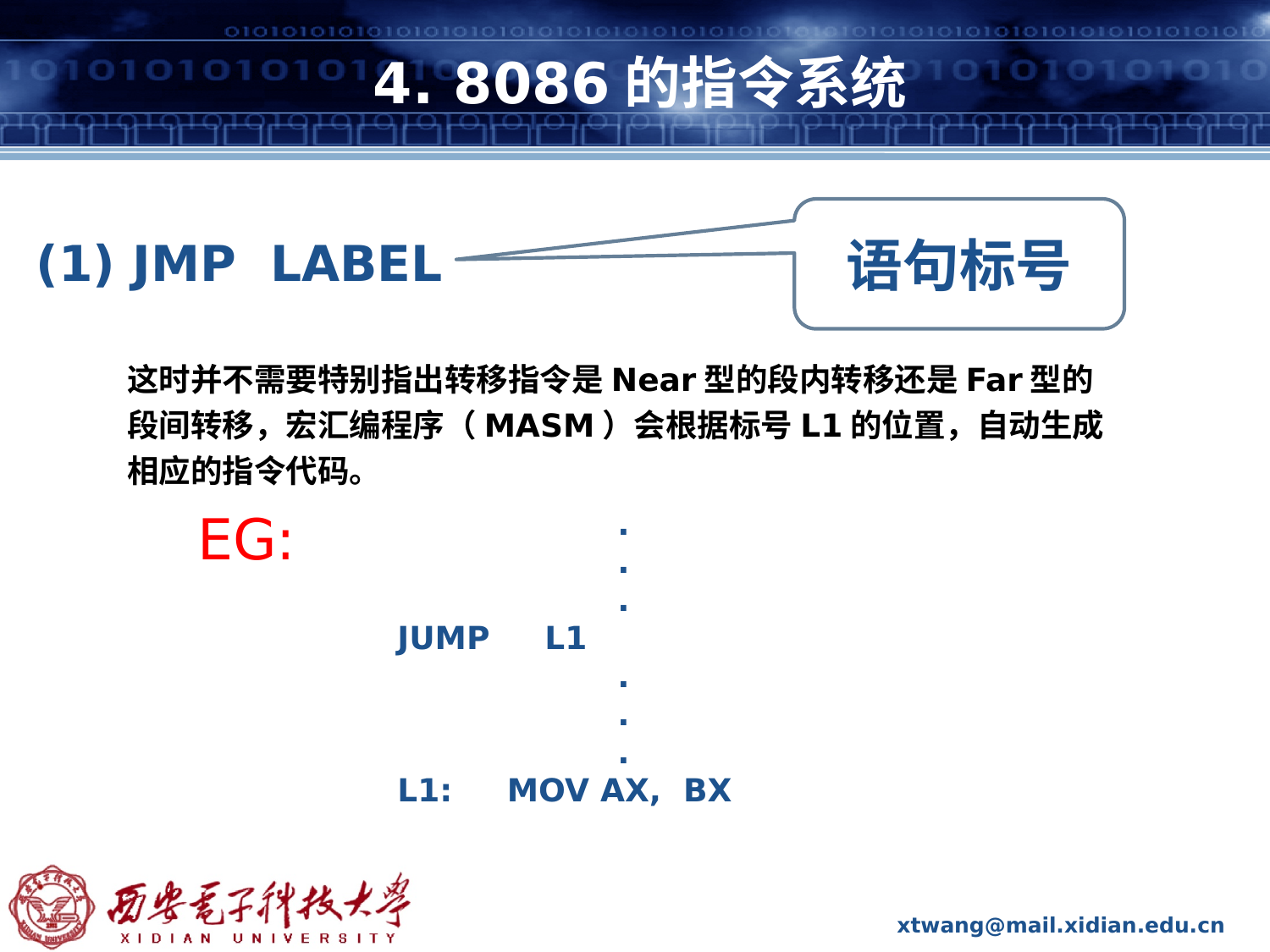

# 4. 8086的指令系统
语句标号
(1) JMP  LABEL
这时并不需要特别指出转移指令是Near型的段内转移还是Far型的段间转移，宏汇编程序（MASM）会根据标号L1的位置，自动生成相应的指令代码。
EG:
                    .
                    .
                    .
JUMP     L1
                    .
                    .
                    .
L1:     MOV AX,  BX